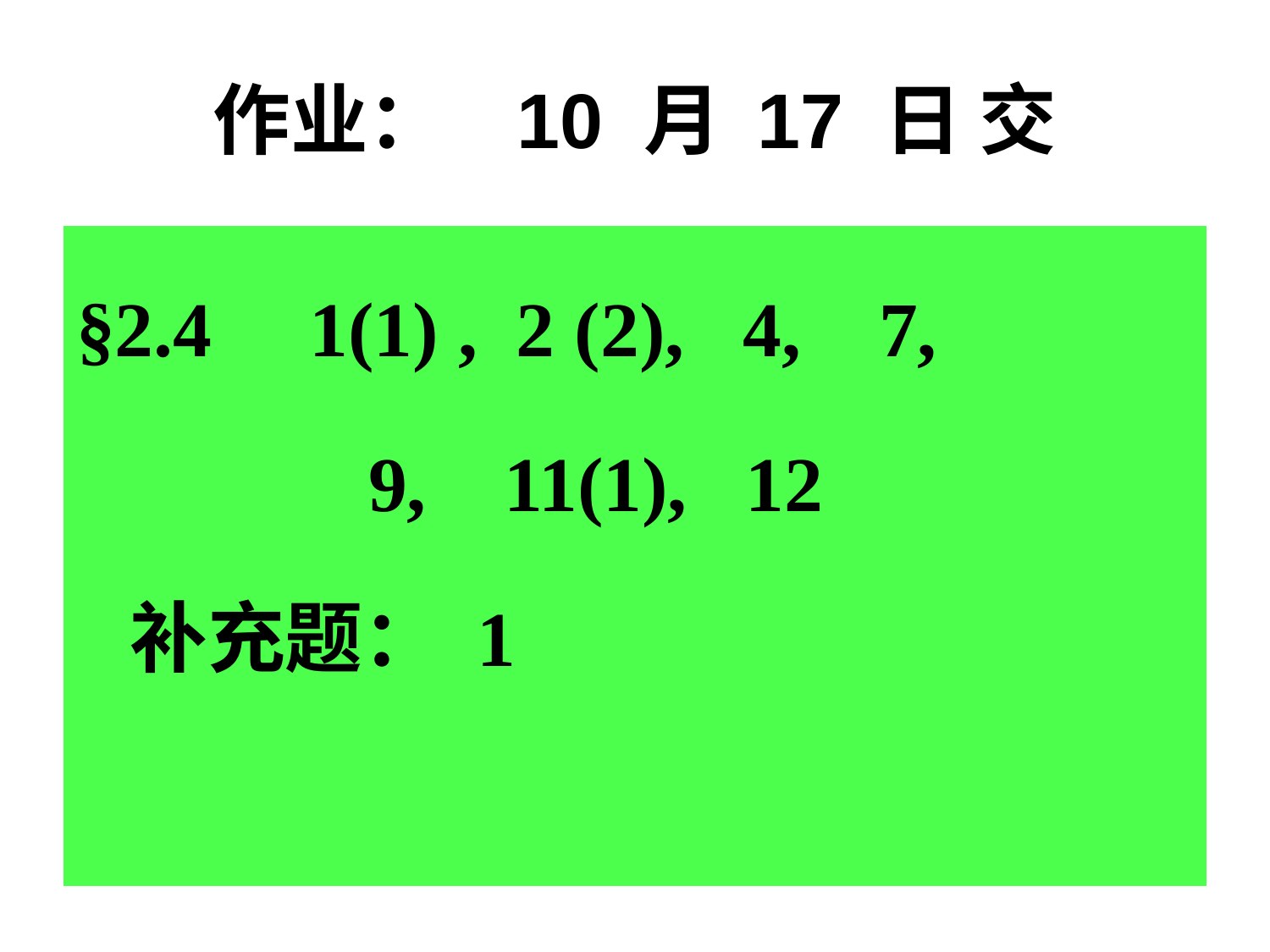

# 作业：   10 月 17 日 交
§2.4     1(1) ,  2 (2),   4,    7,
               9,    11(1),   12
  补充题： 1